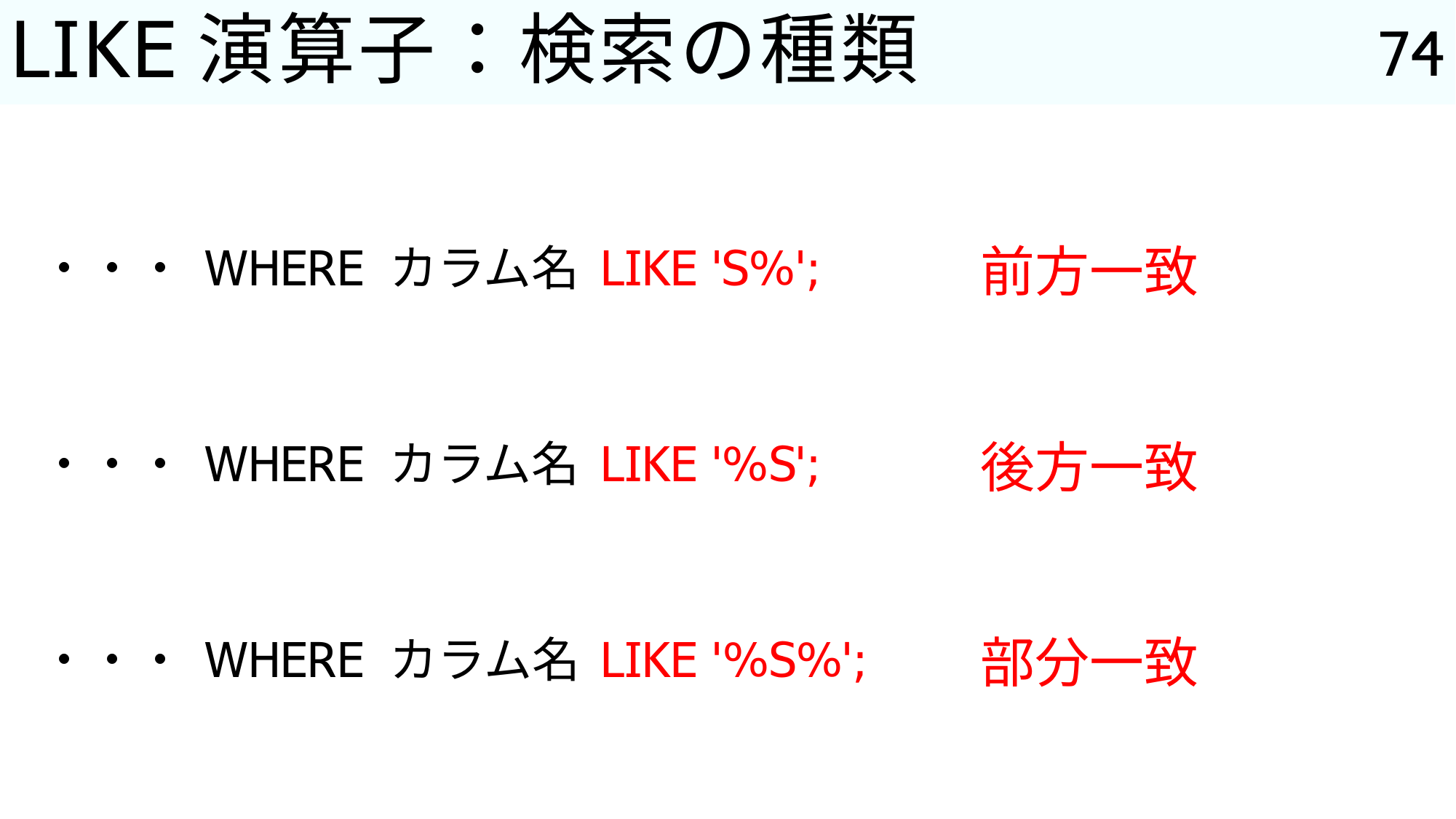

74
# LIKE演算子：検索の種類
・・・ WHERE カラム名 LIKE 'S%';
前方一致
・・・ WHERE カラム名 LIKE '%S';
後方一致
・・・ WHERE カラム名 LIKE '%S%';
部分一致